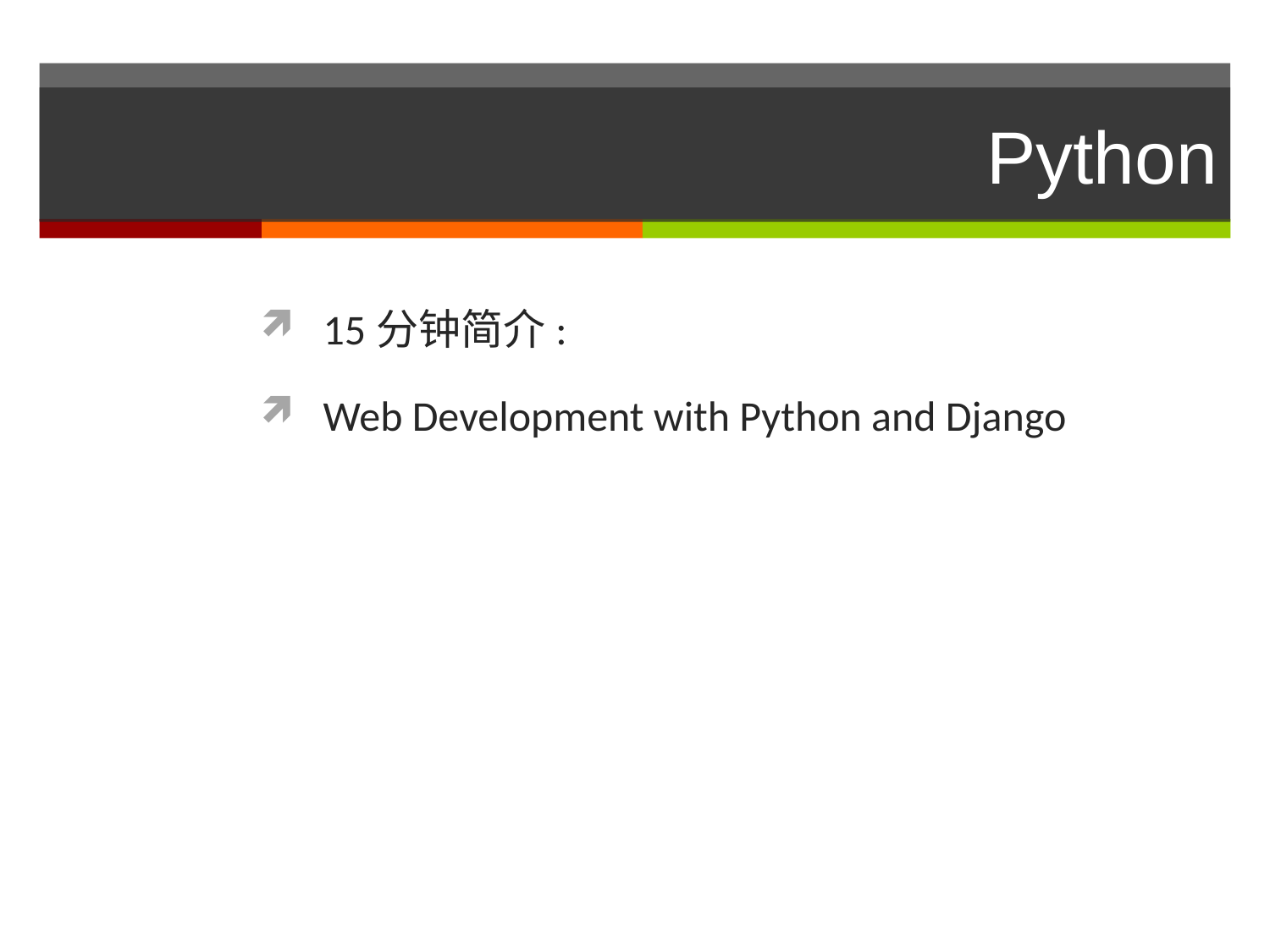

# Python
15分钟简介:
Web Development with Python and Django